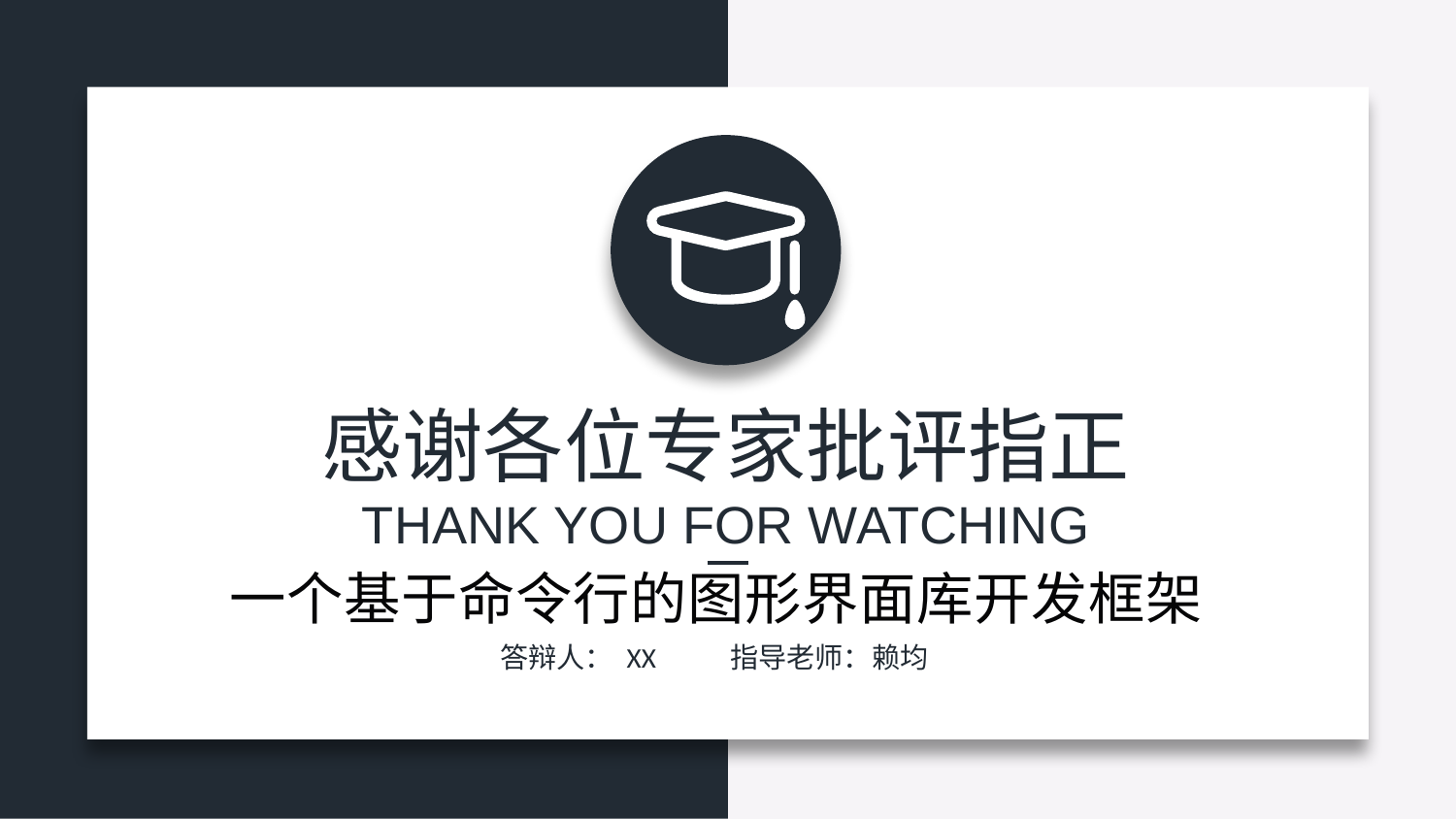

感谢各位专家批评指正
THANK YOU FOR WATCHING
一个基于命令行的图形界面库开发框架
答辩人： XX
指导老师：赖均